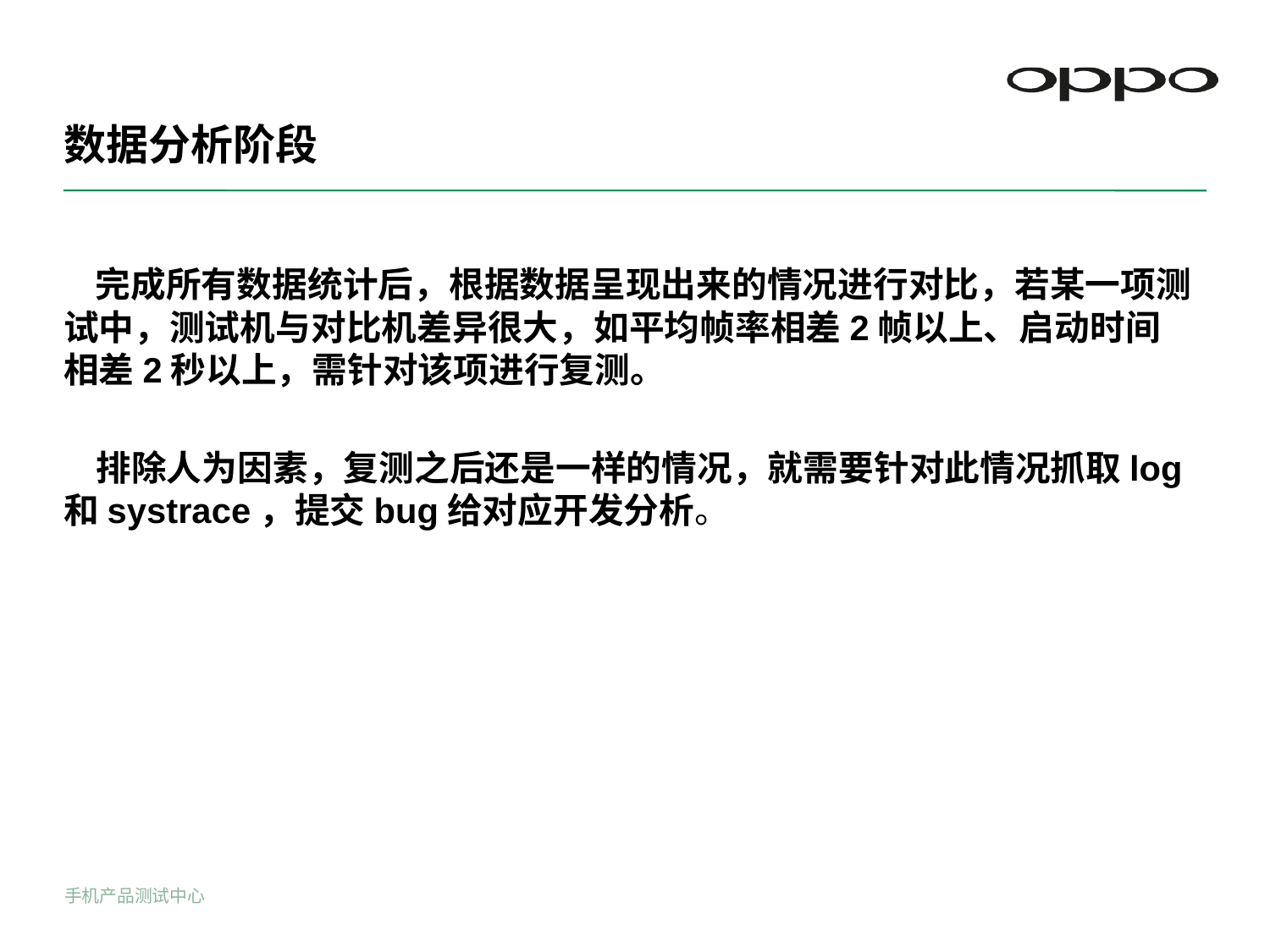

# 数据分析阶段

   完成所有数据统计后，根据数据呈现出来的情况进行对比，若某一项测试中，测试机与对比机差异很大，如平均帧率相差2帧以上、启动时间相差2秒以上，需针对该项进行复测。

   排除人为因素，复测之后还是一样的情况，就需要针对此情况抓取log和systrace，提交bug给对应开发分析。
手机产品测试中心